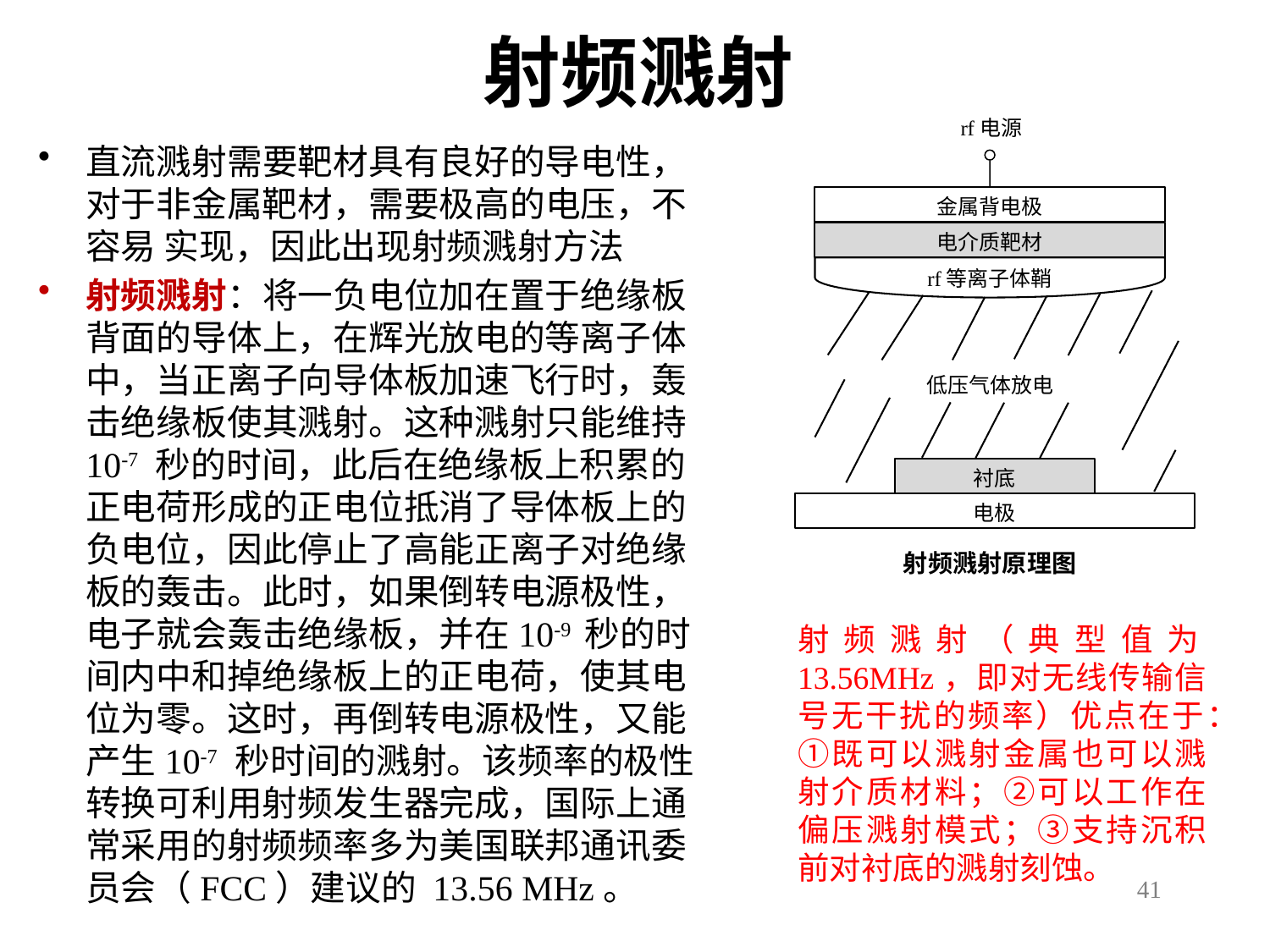

# 射频溅射

rf电源

金属背电极
电介质靶材
rf等离子体鞘
低压气体放电
衬底
电极
射频溅射原理图
直流溅射需要靶材具有良好的导电性，对于非金属靶材，需要极高的电压，不容易 实现，因此出现射频溅射方法
射频溅射：将一负电位加在置于绝缘板背面的导体上，在辉光放电的等离子体中，当正离子向导体板加速飞行时，轰击绝缘板使其溅射。这种溅射只能维持 10-7 秒的时间，此后在绝缘板上积累的正电荷形成的正电位抵消了导体板上的负电位，因此停止了高能正离子对绝缘板的轰击。此时，如果倒转电源极性，电子就会轰击绝缘板，并在10-9 秒的时间内中和掉绝缘板上的正电荷，使其电位为零。这时，再倒转电源极性，又能产生10-7 秒时间的溅射。该频率的极性转换可利用射频发生器完成，国际上通常采用的射频频率多为美国联邦通讯委员会（FCC）建议的 13.56 MHz。
射频溅射（典型值为13.56MHz，即对无线传输信号无干扰的频率）优点在于：①既可以溅射金属也可以溅射介质材料；②可以工作在偏压溅射模式；③支持沉积前对衬底的溅射刻蚀。
41